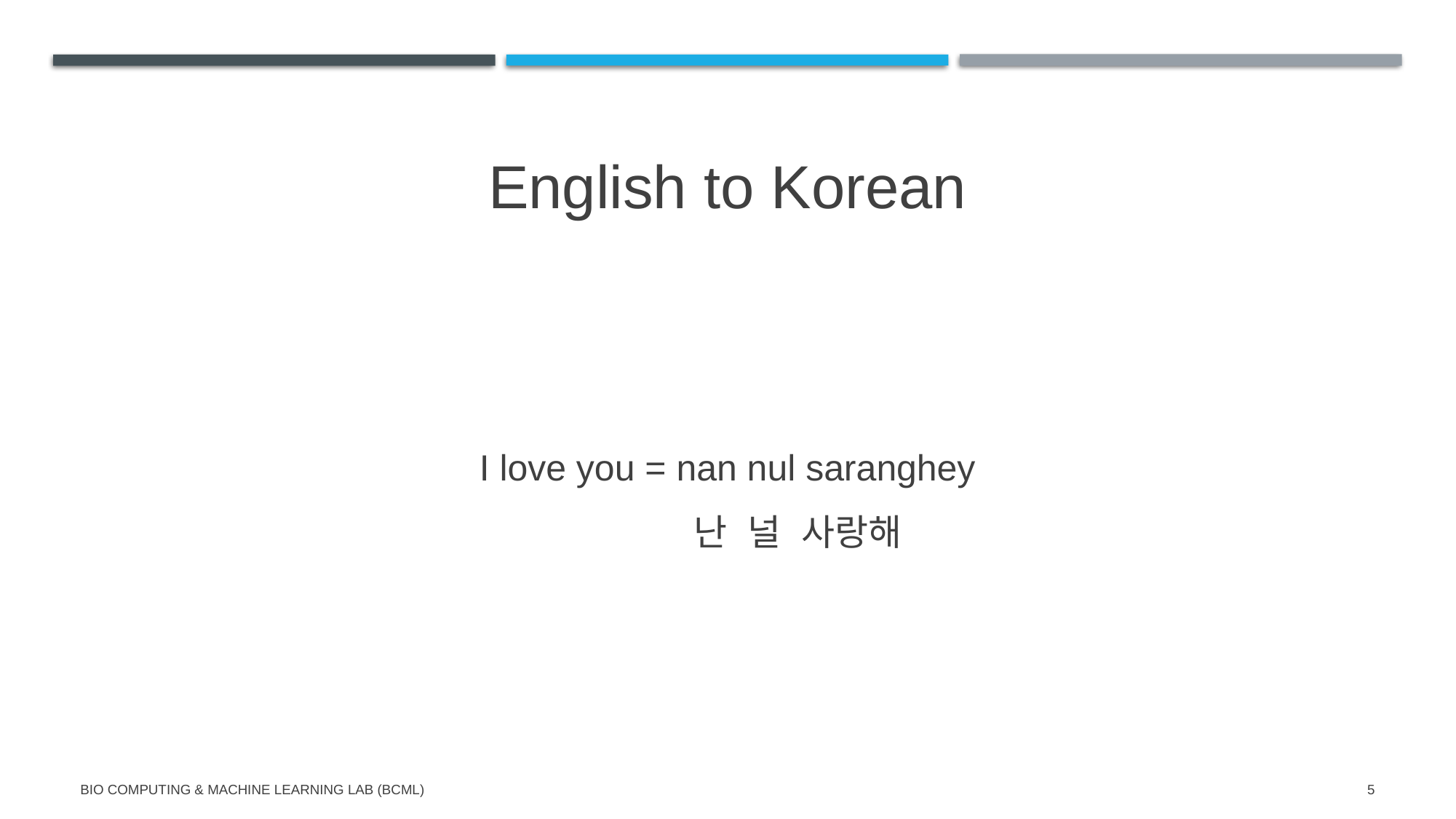

# English to Korean
I love you = nan nul saranghey
             난  널  사랑해
Bio Computing & Machine Learning Lab (BCML)
5